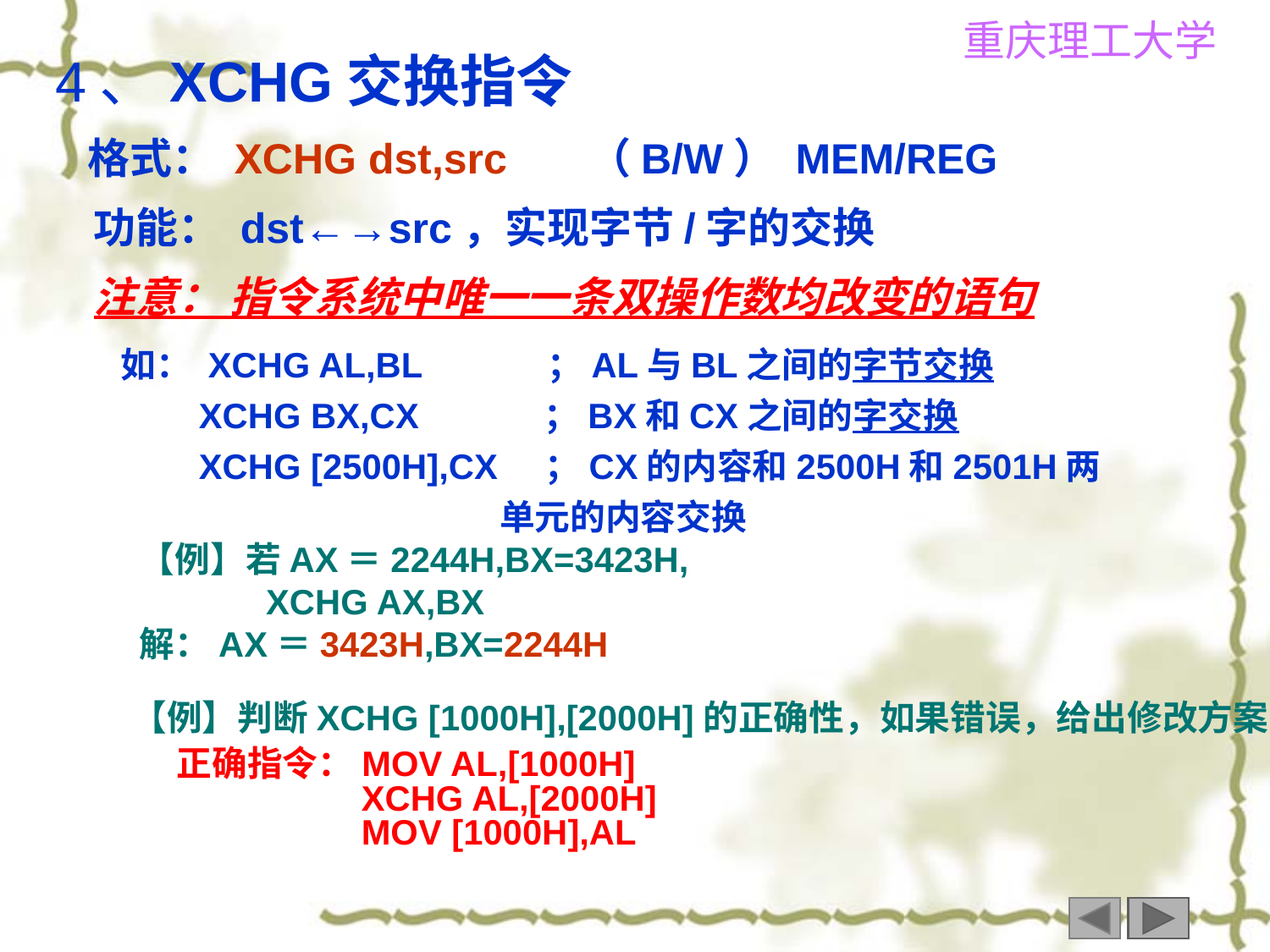

4、XCHG交换指令
   格式： XCHG dst,src      （B/W） MEM/REG
   功能： dst←→src，实现字节/字的交换
   注意： 指令系统中唯一一条双操作数均改变的语句

如： XCHG AL,BL            ；AL与BL之间的字节交换
        XCHG BX,CX            ；BX和CX之间的字交换
        XCHG [2500H],CX    ；CX的内容和2500H和2501H两
                                              单元的内容交换
【例】若AX＝2244H,BX=3423H,
             XCHG AX,BX
解：AX＝3423H,BX=2244H
【例】判断XCHG [1000H],[2000H]的正确性，如果错误，给出修改方案
正确指令：MOV AL,[1000H]
                   XCHG AL,[2000H]
                   MOV [1000H],AL